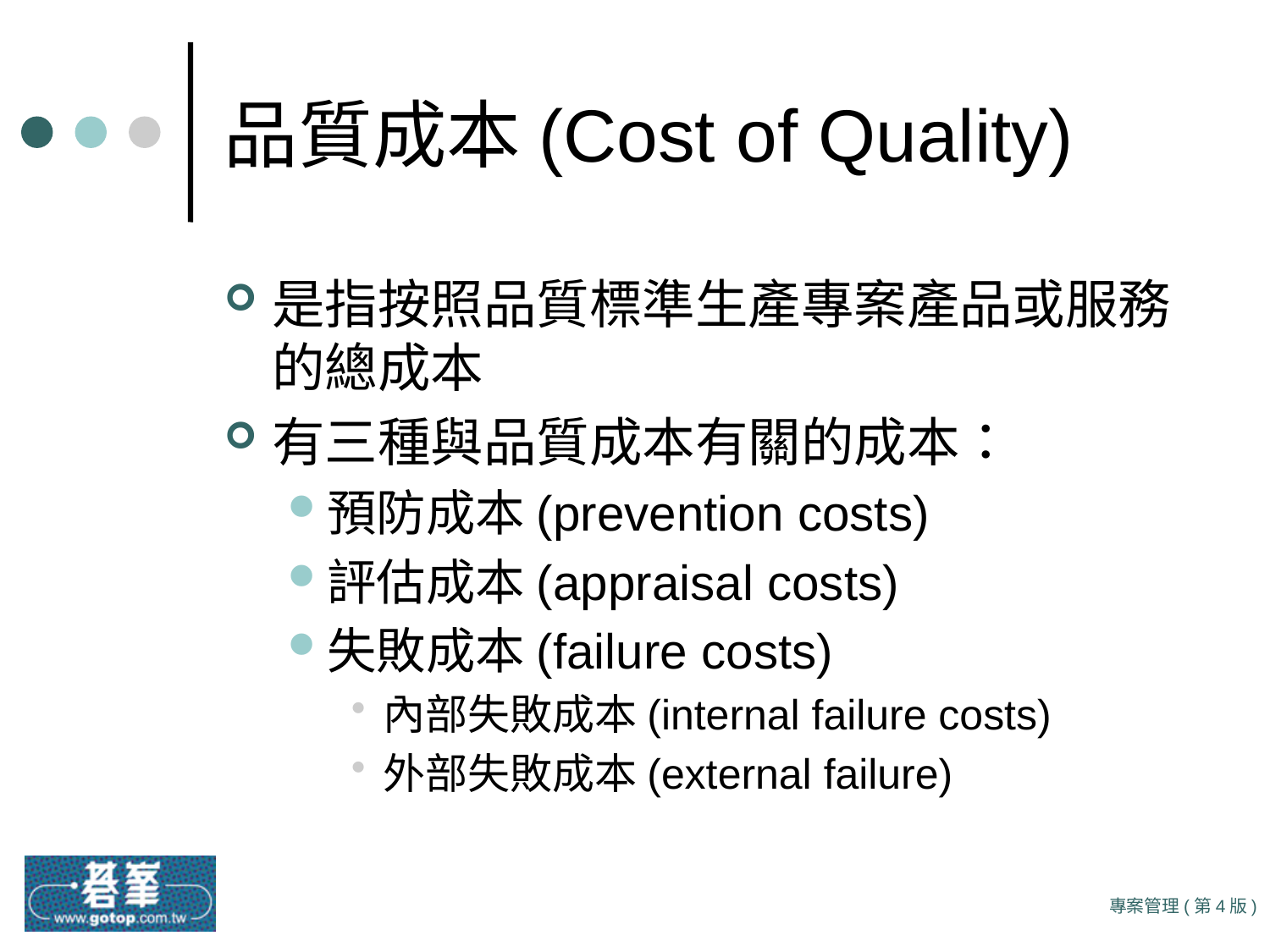

# 品質成本(Cost of Quality)
是指按照品質標準生產專案產品或服務的總成本
有三種與品質成本有關的成本：
預防成本(prevention costs)
評估成本(appraisal costs)
失敗成本(failure costs)
內部失敗成本(internal failure costs)
外部失敗成本(external failure)
專案管理(第4版)